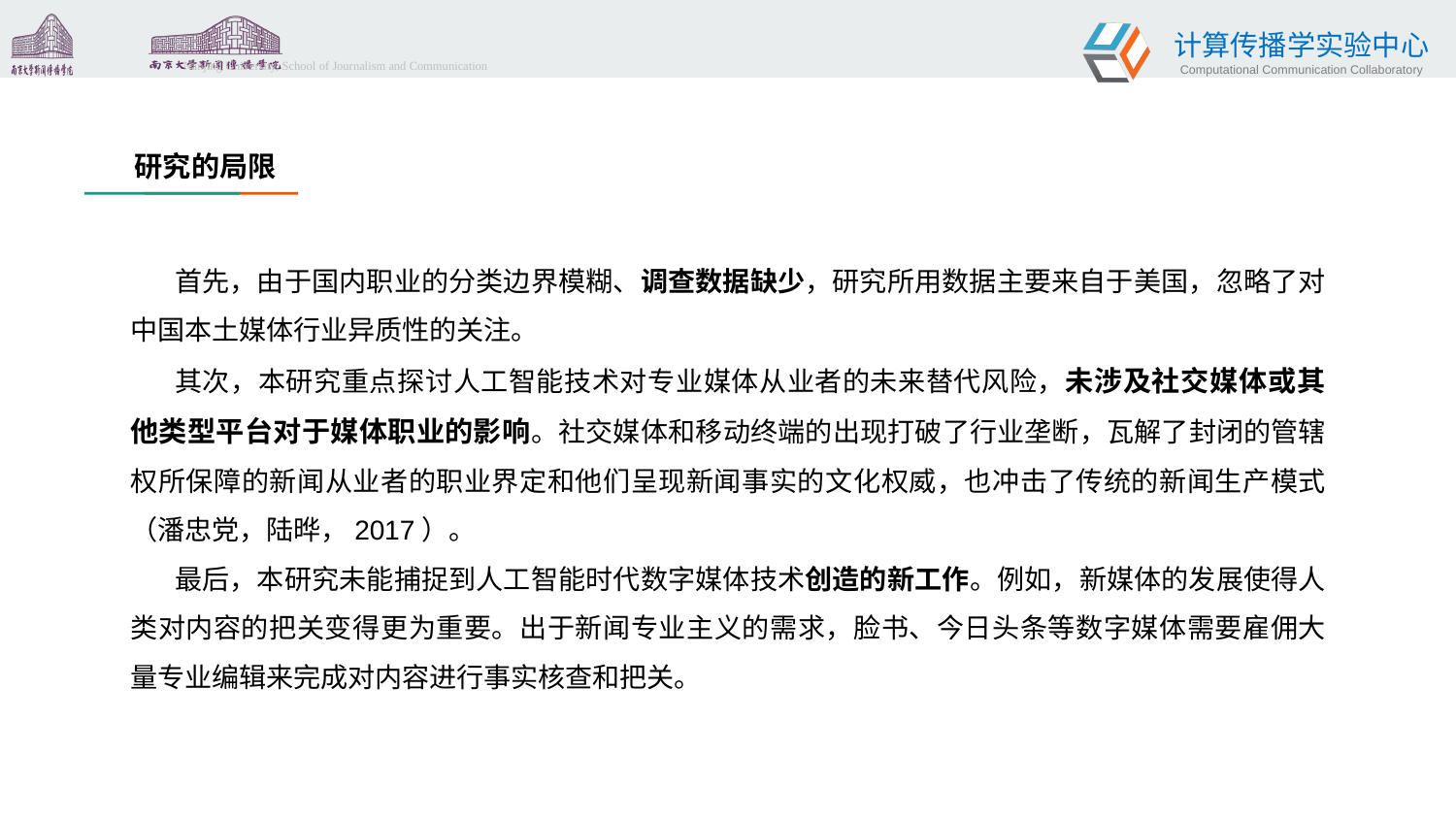

研究的局限
首先，由于国内职业的分类边界模糊、调查数据缺少，研究所用数据主要来自于美国，忽略了对中国本土媒体行业异质性的关注。
其次，本研究重点探讨人工智能技术对专业媒体从业者的未来替代风险，未涉及社交媒体或其他类型平台对于媒体职业的影响。社交媒体和移动终端的出现打破了行业垄断，瓦解了封闭的管辖权所保障的新闻从业者的职业界定和他们呈现新闻事实的文化权威，也冲击了传统的新闻生产模式（潘忠党，陆晔，2017）。
最后，本研究未能捕捉到人工智能时代数字媒体技术创造的新工作。例如，新媒体的发展使得人类对内容的把关变得更为重要。出于新闻专业主义的需求，脸书、今日头条等数字媒体需要雇佣大量专业编辑来完成对内容进行事实核查和把关。